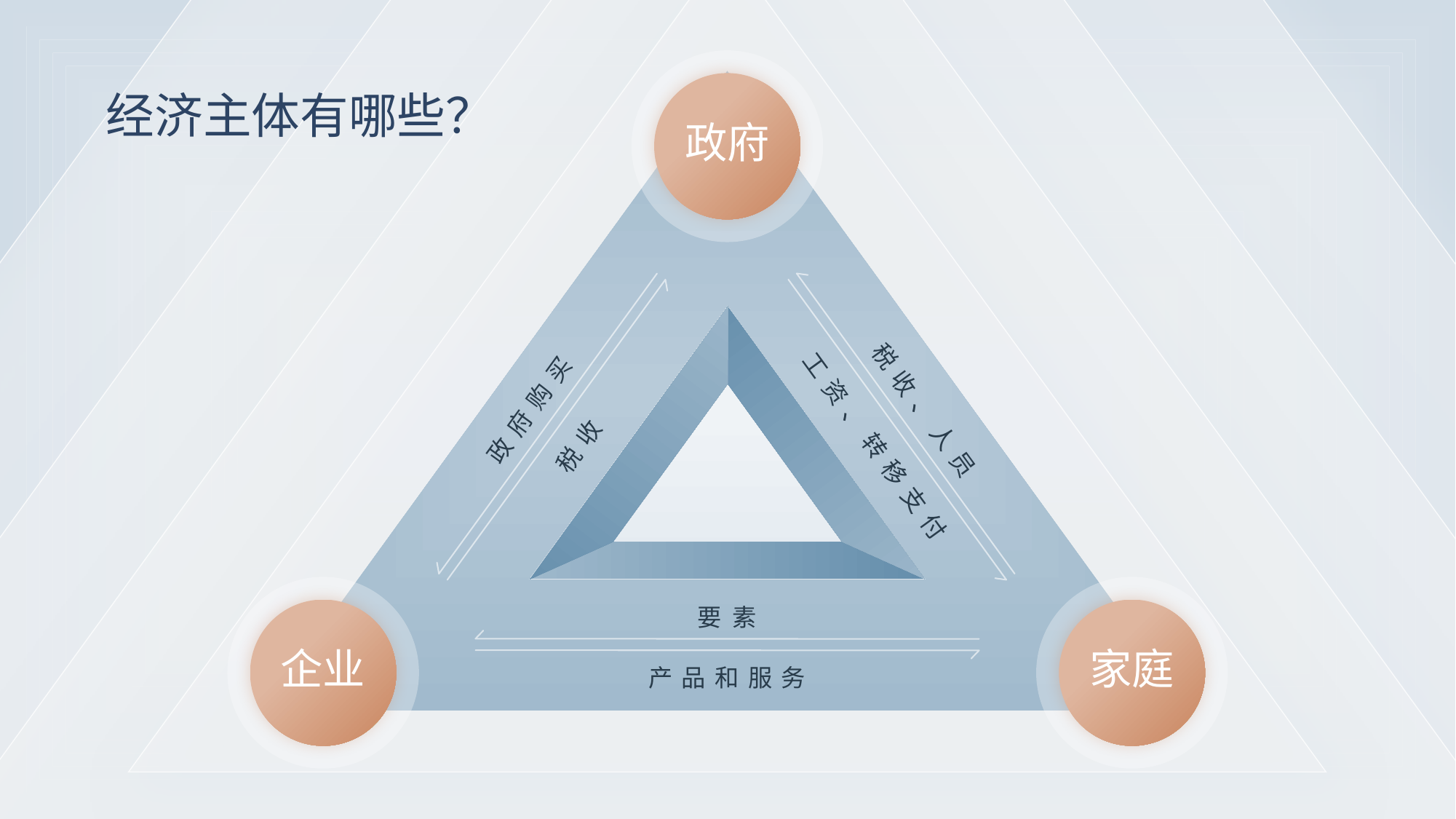

政府

经济主体有哪些？

政府购买

税收
税收、人员

工资、转移支付

企业

家庭
要  素

产品和服务